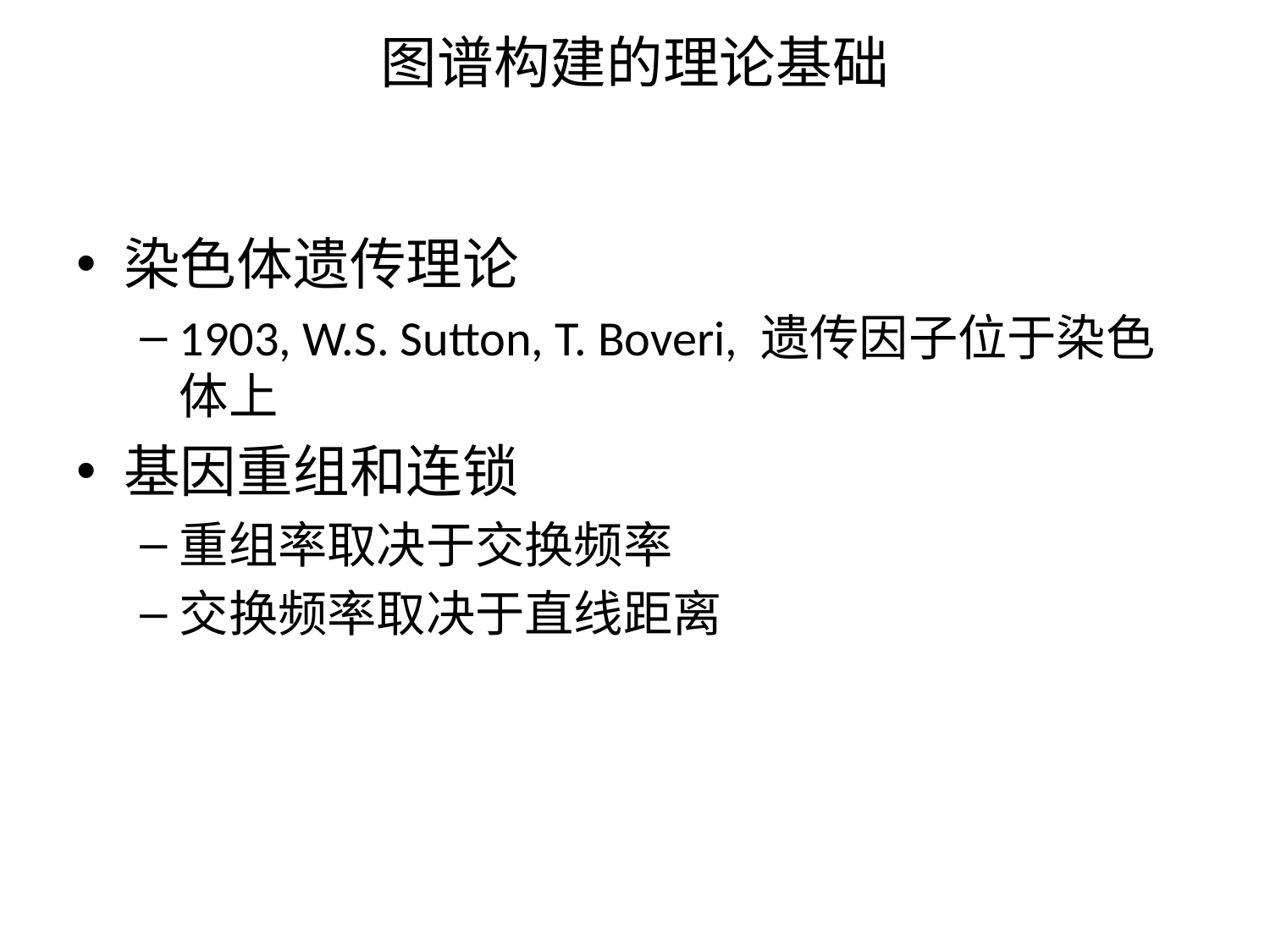

# 图谱构建的理论基础
染色体遗传理论
1903, W.S. Sutton, T. Boveri, 遗传因子位于染色体上
基因重组和连锁
重组率取决于交换频率
交换频率取决于直线距离